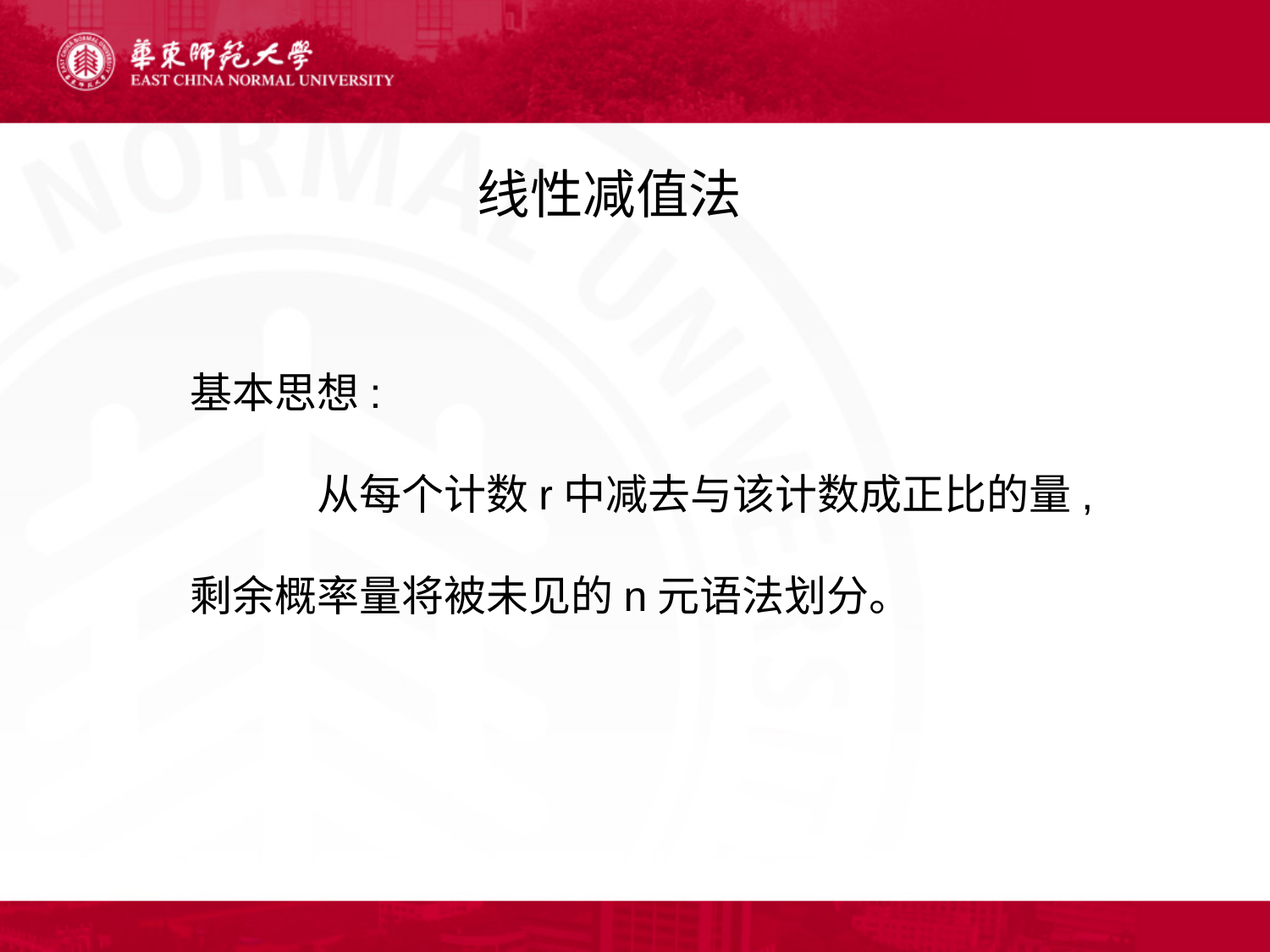

线性减值法

基本思想:

	从每个计数r中减去与该计数成正比的量,

剩余概率量将被未见的n元语法划分。